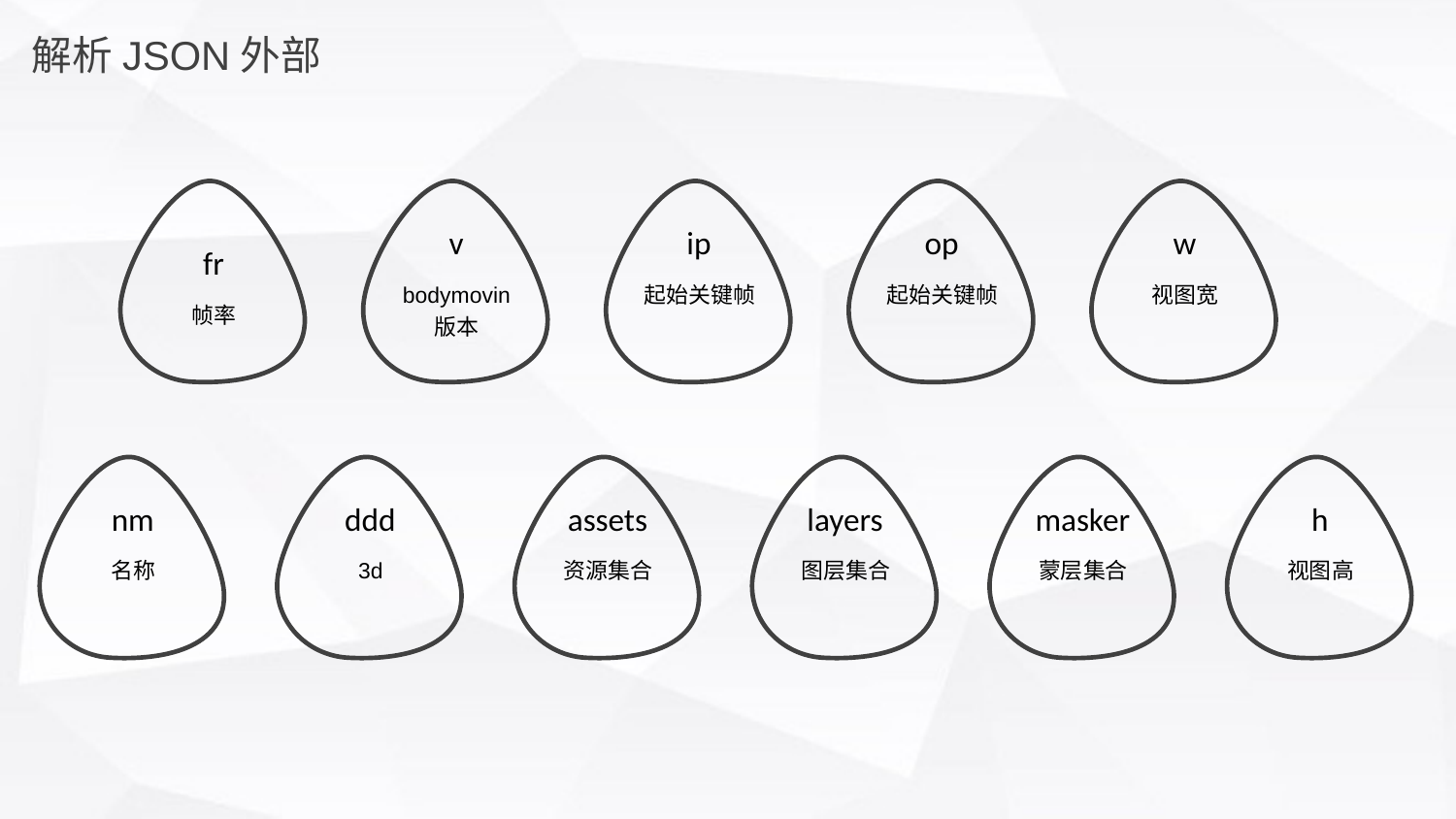

解析JSON外部

fr
帧率

v
bodymovin 版本

ip
起始关键帧

op
起始关键帧

w
视图宽

nm
名称

ddd
3d

assets
资源集合

layers
图层集合

masker
蒙层集合

h
视图高